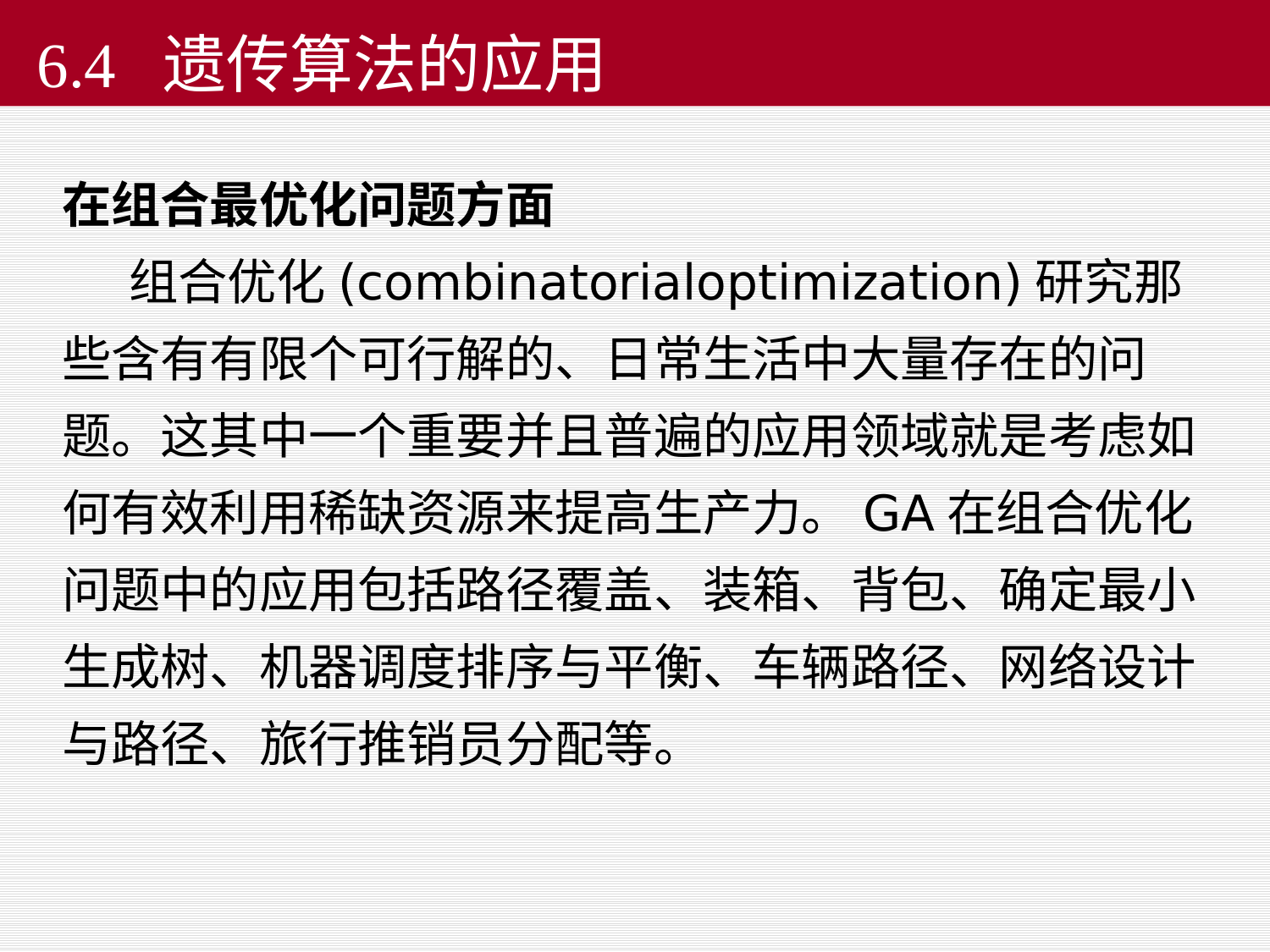

#
6.4  遗传算法的应用
在组合最优化问题方面
     组合优化(combinatorialoptimization)研究那些含有有限个可行解的、日常生活中大量存在的问题。这其中一个重要并且普遍的应用领域就是考虑如何有效利用稀缺资源来提高生产力。GA在组合优化问题中的应用包括路径覆盖、装箱、背包、确定最小生成树、机器调度排序与平衡、车辆路径、网络设计与路径、旅行推销员分配等。

147